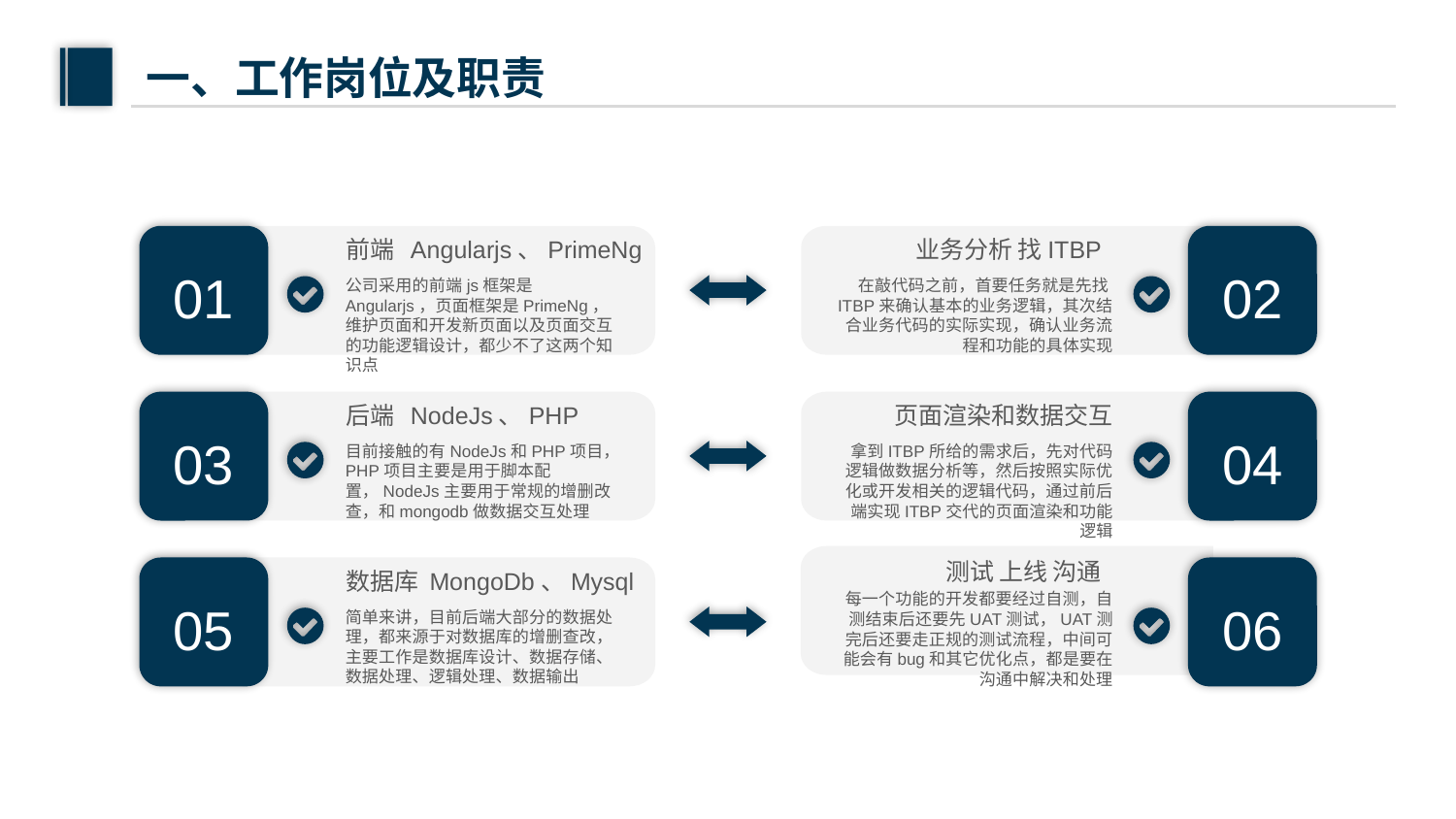

一、工作岗位及职责

01

02
前端  Angularjs、PrimeNg
业务分析 找ITBP
公司采用的前端js框架是Angularjs，页面框架是PrimeNg， 维护页面和开发新页面以及页面交互的功能逻辑设计，都少不了这两个知识点
在敲代码之前，首要任务就是先找ITBP来确认基本的业务逻辑，其次结合业务代码的实际实现，确认业务流程和功能的具体实现

03
04

后端  NodeJs、PHP
页面渲染和数据交互
目前接触的有NodeJs和PHP项目，PHP项目主要是用于脚本配置，NodeJs主要用于常规的增删改查，和mongodb做数据交互处理
拿到ITBP所给的需求后，先对代码逻辑做数据分析等，然后按照实际优化或开发相关的逻辑代码，通过前后端实现ITBP交代的页面渲染和功能逻辑

测试 上线 沟通
05

06
数据库 MongoDb、Mysql
每一个功能的开发都要经过自测，自测结束后还要先UAT测试，UAT测完后还要走正规的测试流程，中间可能会有bug和其它优化点，都是要在沟通中解决和处理
简单来讲，目前后端大部分的数据处理，都来源于对数据库的增删查改，主要工作是数据库设计、数据存储、数据处理、逻辑处理、数据输出